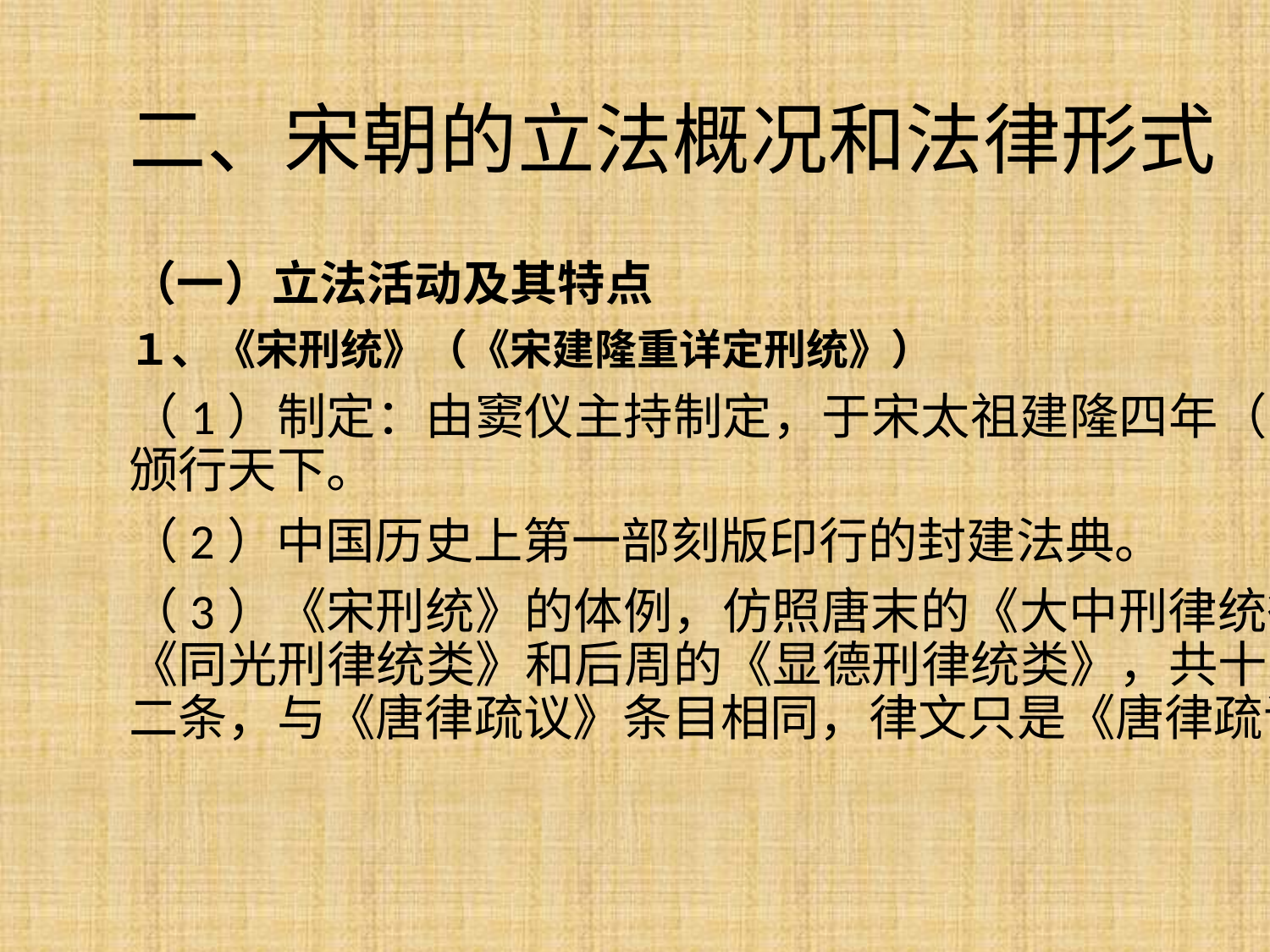

# 二、宋朝的立法概况和法律形式
（一）立法活动及其特点
１、《宋刑统》（《宋建隆重详定刑统》）
（1）制定：由窦仪主持制定，于宋太祖建隆四年（公元963年）颁行天下。
（2）中国历史上第一部刻版印行的封建法典。
（3）《宋刑统》的体例，仿照唐末的《大中刑律统律》、后唐的《同光刑律统类》和后周的《显德刑律统类》，共十二篇，五百零二条，与《唐律疏议》条目相同，律文只是《唐律疏议》的翻版。